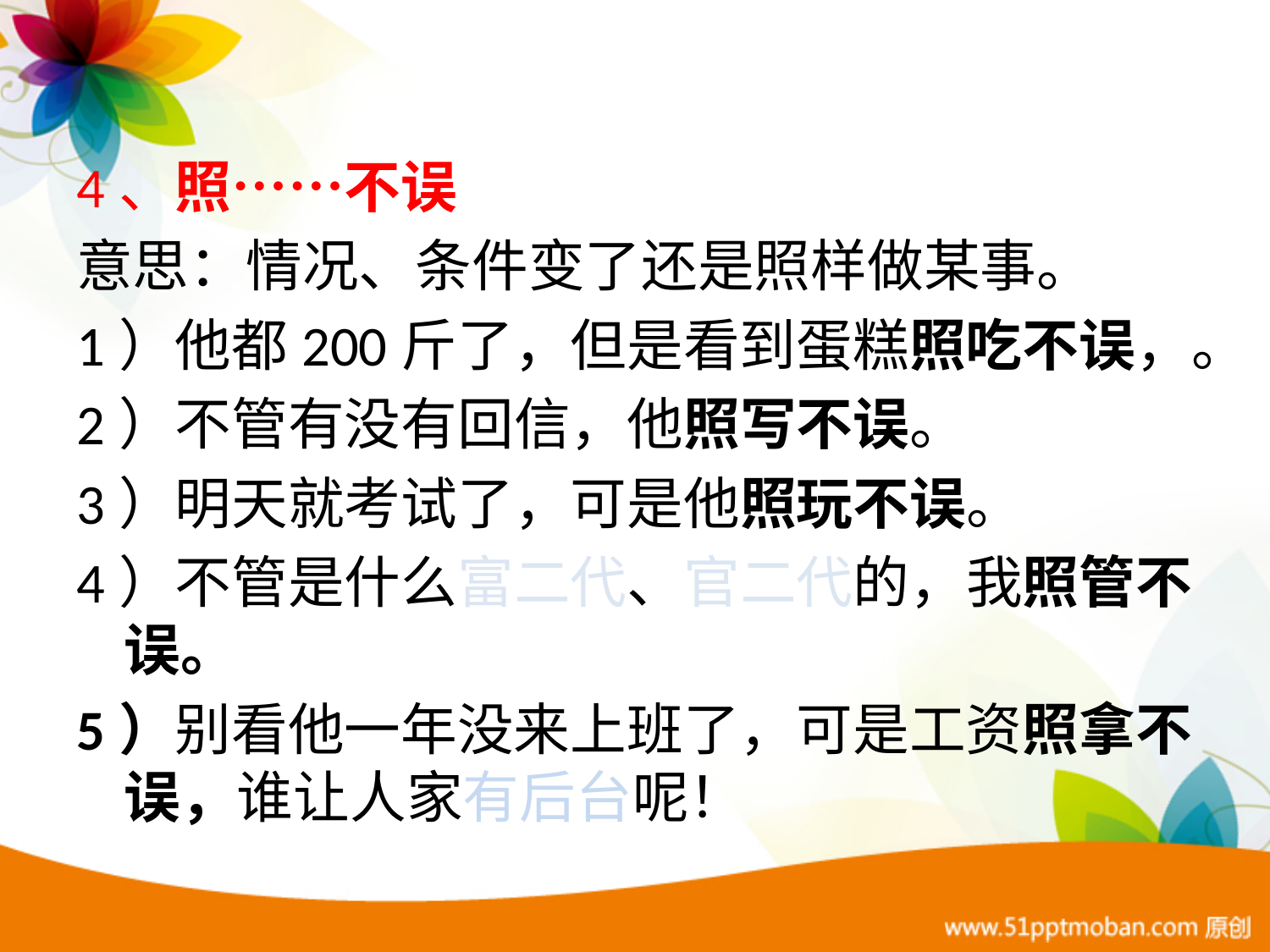

4、照……不误
意思：情况、条件变了还是照样做某事。
1）他都200斤了，但是看到蛋糕照吃不误，。
2）不管有没有回信，他照写不误。
3）明天就考试了，可是他照玩不误。
4）不管是什么富二代、官二代的，我照管不误。
5）别看他一年没来上班了，可是工资照拿不误，谁让人家有后台呢！